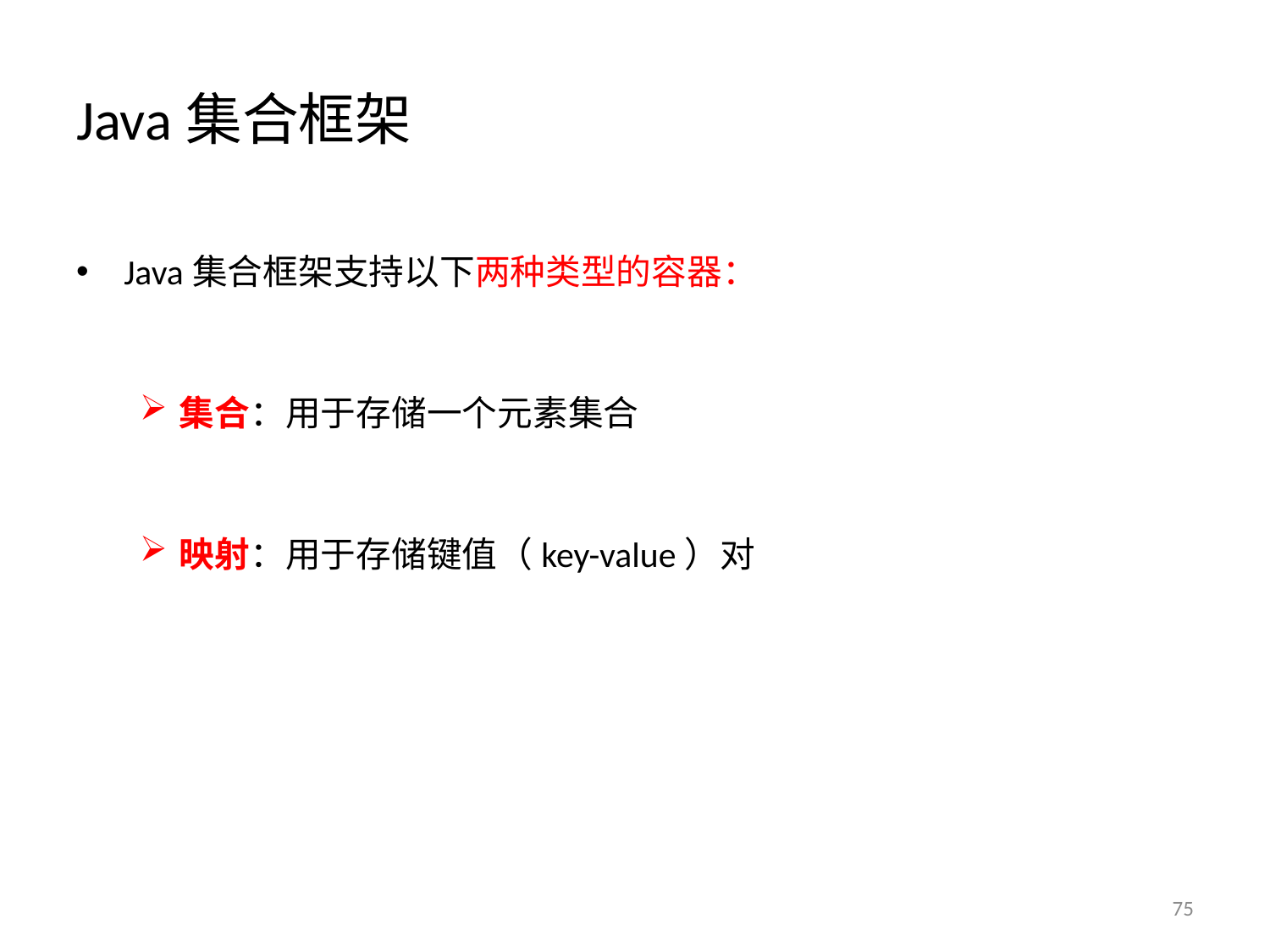

# Java集合框架
Java集合框架支持以下两种类型的容器：

集合：用于存储一个元素集合

映射：用于存储键值（key-value）对
75